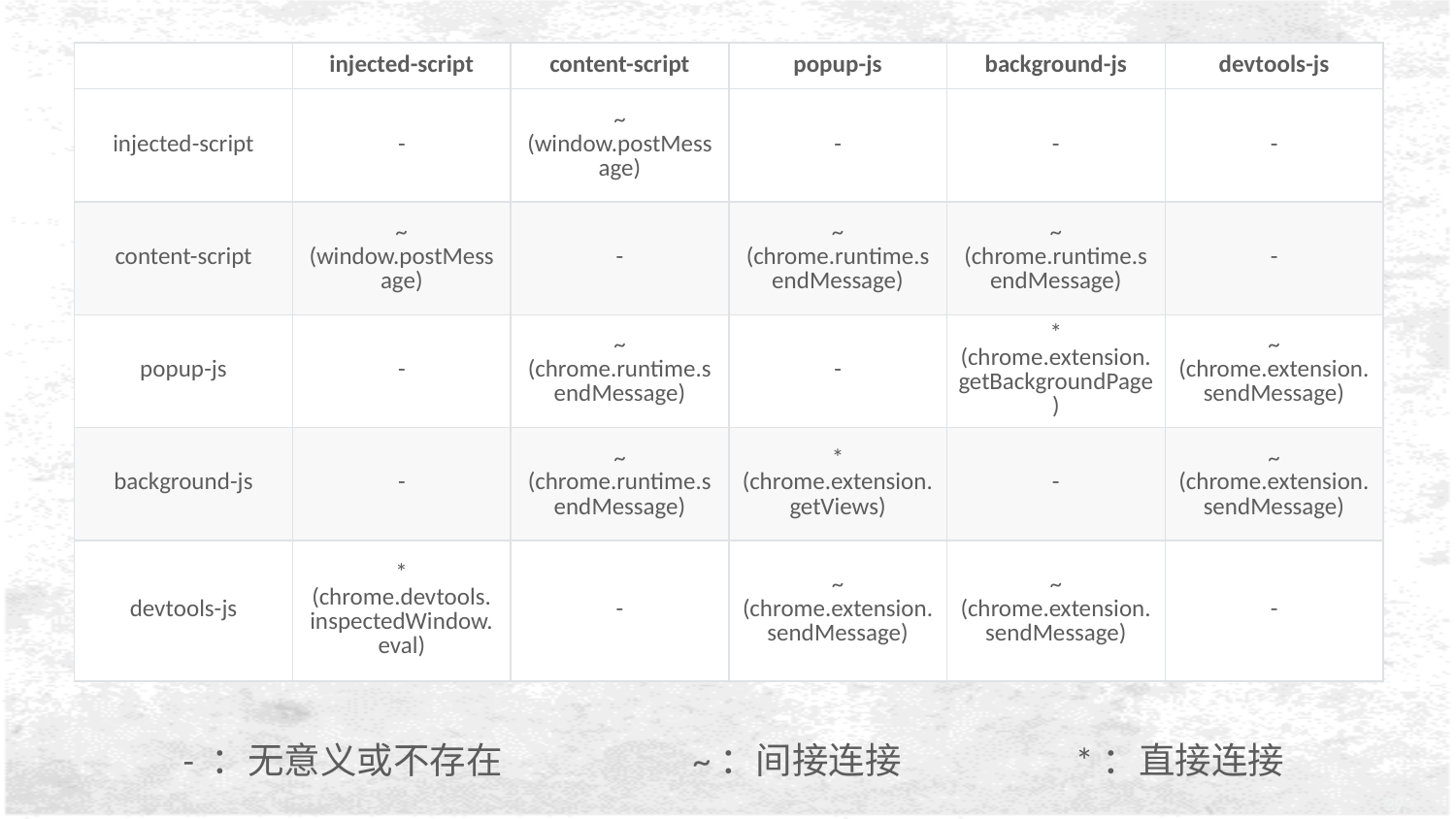

|  | injected-script | content-script | popup-js | background-js | devtools-js |
| --- | --- | --- | --- | --- | --- |
| injected-script | - | ~ (window.postMessage) | - | - | - |
| content-script | ~ (window.postMessage) | - | ~ (chrome.runtime.sendMessage) | ~ (chrome.runtime.sendMessage) | - |
| popup-js | - | ~ (chrome.runtime.sendMessage) | - | \* (chrome.extension.getBackgroundPage) | ~ (chrome.extension.sendMessage) |
| background-js | - | ~ (chrome.runtime.sendMessage) | \* (chrome.extension.getViews) | - | ~ (chrome.extension.sendMessage) |
| devtools-js | \* (chrome.devtools. inspectedWindow.eval) | - | ~ (chrome.extension.sendMessage) | ~ (chrome.extension.sendMessage) | - |
- ：无意义或不存在                      ~：间接连接                    *：直接连接